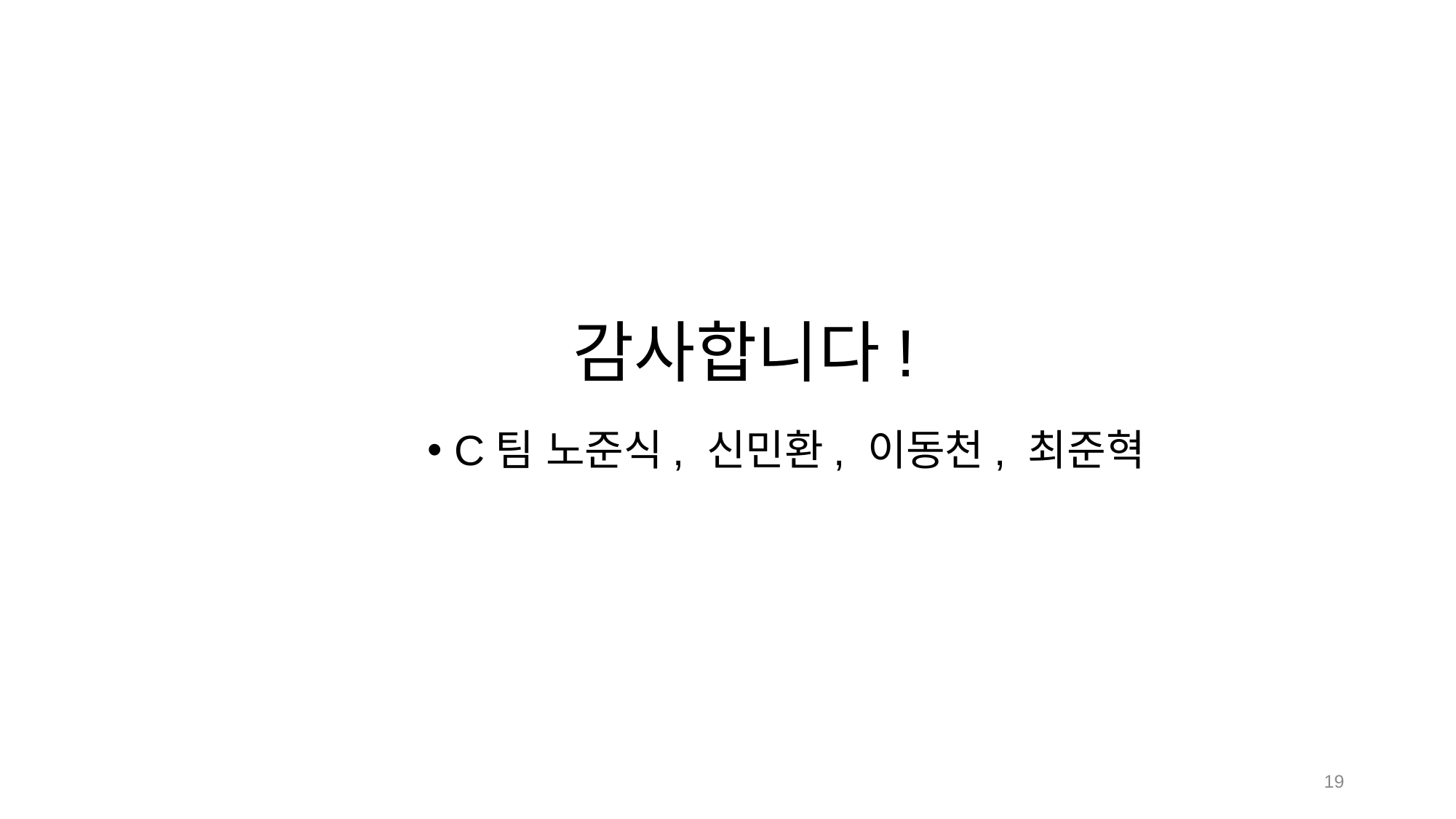

# 감사합니다!
C팀 노준식, 신민환, 이동천, 최준혁
19